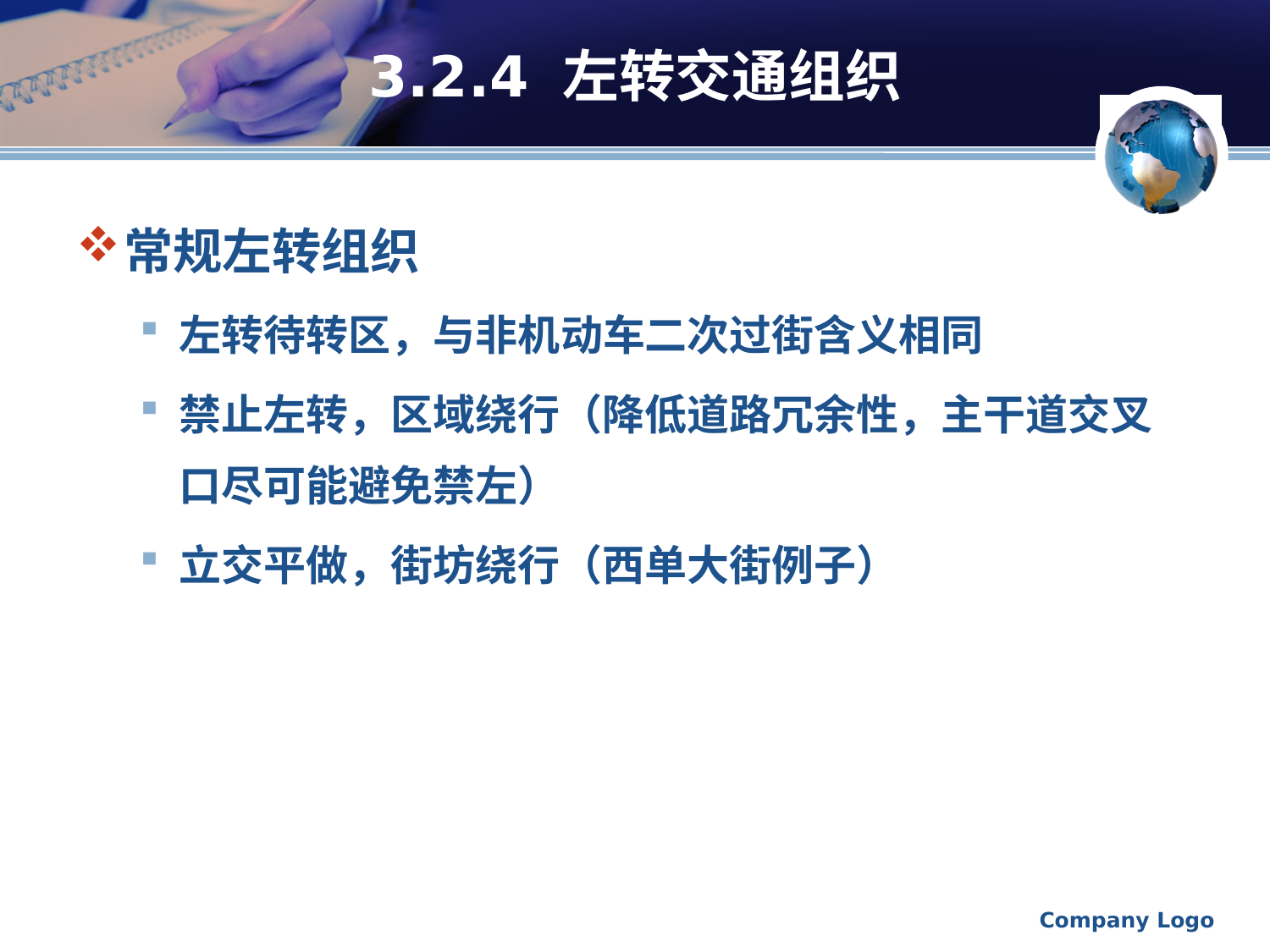

# 3.2.4 左转交通组织
常规左转组织
左转待转区，与非机动车二次过街含义相同
禁止左转，区域绕行（降低道路冗余性，主干道交叉口尽可能避免禁左）
立交平做，街坊绕行（西单大街例子）

Company Logo